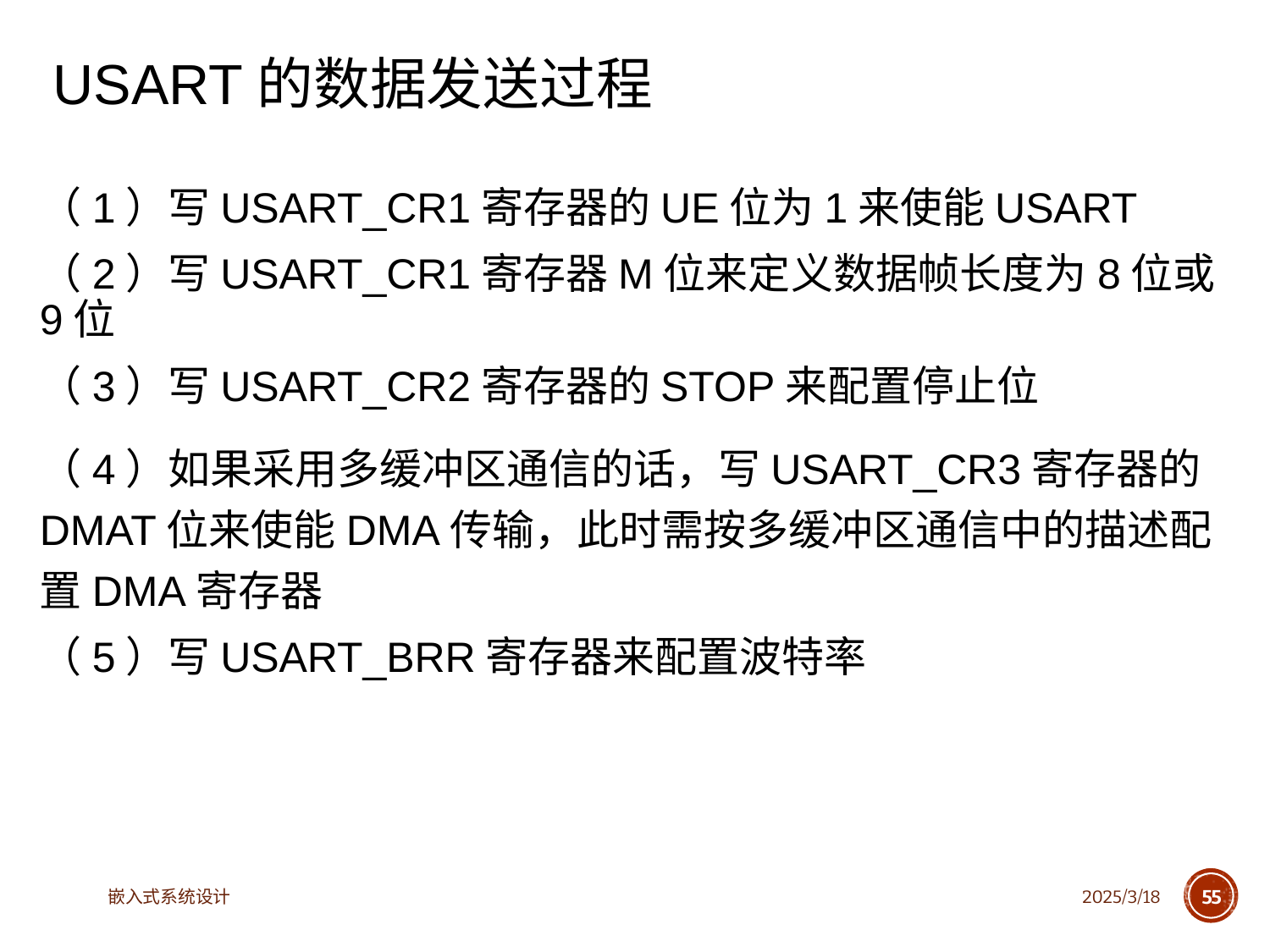

# USART的数据发送过程
（1）写USART_CR1寄存器的UE位为1来使能USART
（2）写USART_CR1寄存器M位来定义数据帧长度为8位或9位
（3）写USART_CR2寄存器的STOP来配置停止位
（4）如果采用多缓冲区通信的话，写USART_CR3寄存器的DMAT位来使能DMA传输，此时需按多缓冲区通信中的描述配置DMA寄存器
（5）写USART_BRR寄存器来配置波特率
嵌入式系统设计
2025/3/18
55